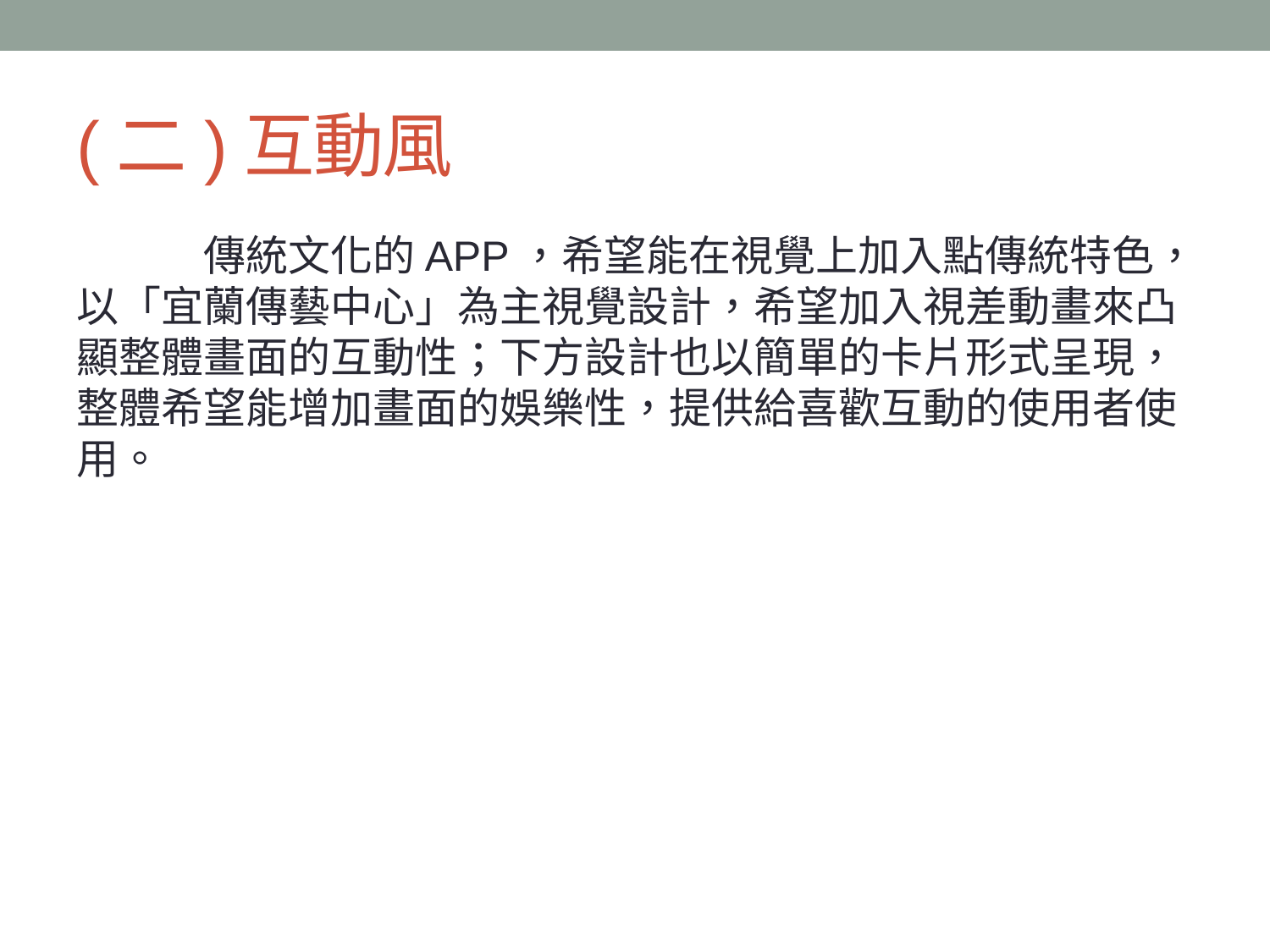

# (二)互動風
	傳統文化的APP，希望能在視覺上加入點傳統特色，以「宜蘭傳藝中心」為主視覺設計，希望加入視差動畫來凸顯整體畫面的互動性；下方設計也以簡單的卡片形式呈現，整體希望能增加畫面的娛樂性，提供給喜歡互動的使用者使用。